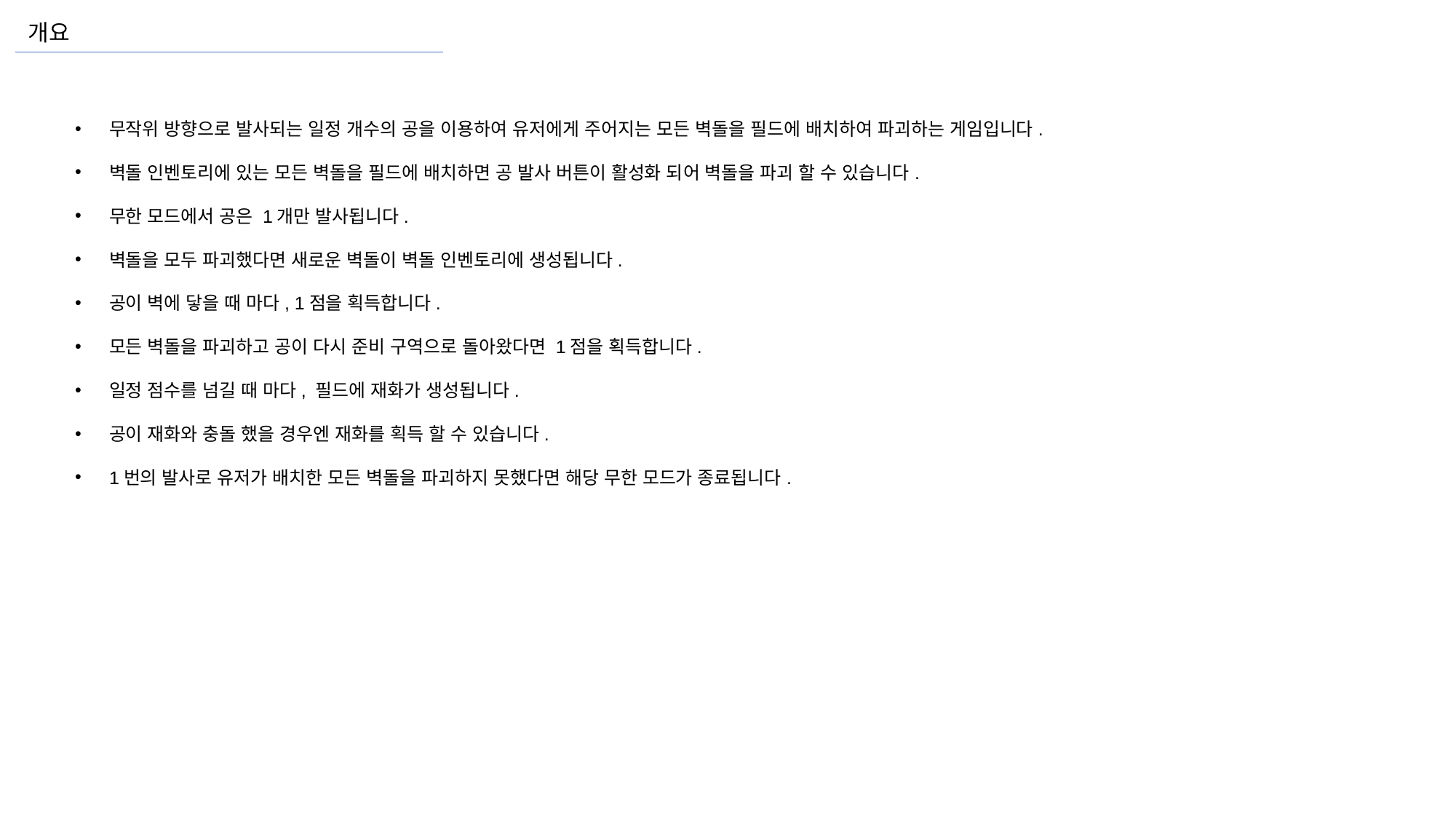

개요
무작위 방향으로 발사되는 일정 개수의 공을 이용하여 유저에게 주어지는 모든 벽돌을 필드에 배치하여 파괴하는 게임입니다.
벽돌 인벤토리에 있는 모든 벽돌을 필드에 배치하면 공 발사 버튼이 활성화 되어 벽돌을 파괴 할 수 있습니다.
무한 모드에서 공은 1개만 발사됩니다.
벽돌을 모두 파괴했다면 새로운 벽돌이 벽돌 인벤토리에 생성됩니다.
공이 벽에 닿을 때 마다, 1점을 획득합니다.
모든 벽돌을 파괴하고 공이 다시 준비 구역으로 돌아왔다면 1점을 획득합니다.
일정 점수를 넘길 때 마다, 필드에 재화가 생성됩니다.
공이 재화와 충돌 했을 경우엔 재화를 획득 할 수 있습니다.
1번의 발사로 유저가 배치한 모든 벽돌을 파괴하지 못했다면 해당 무한 모드가 종료됩니다.